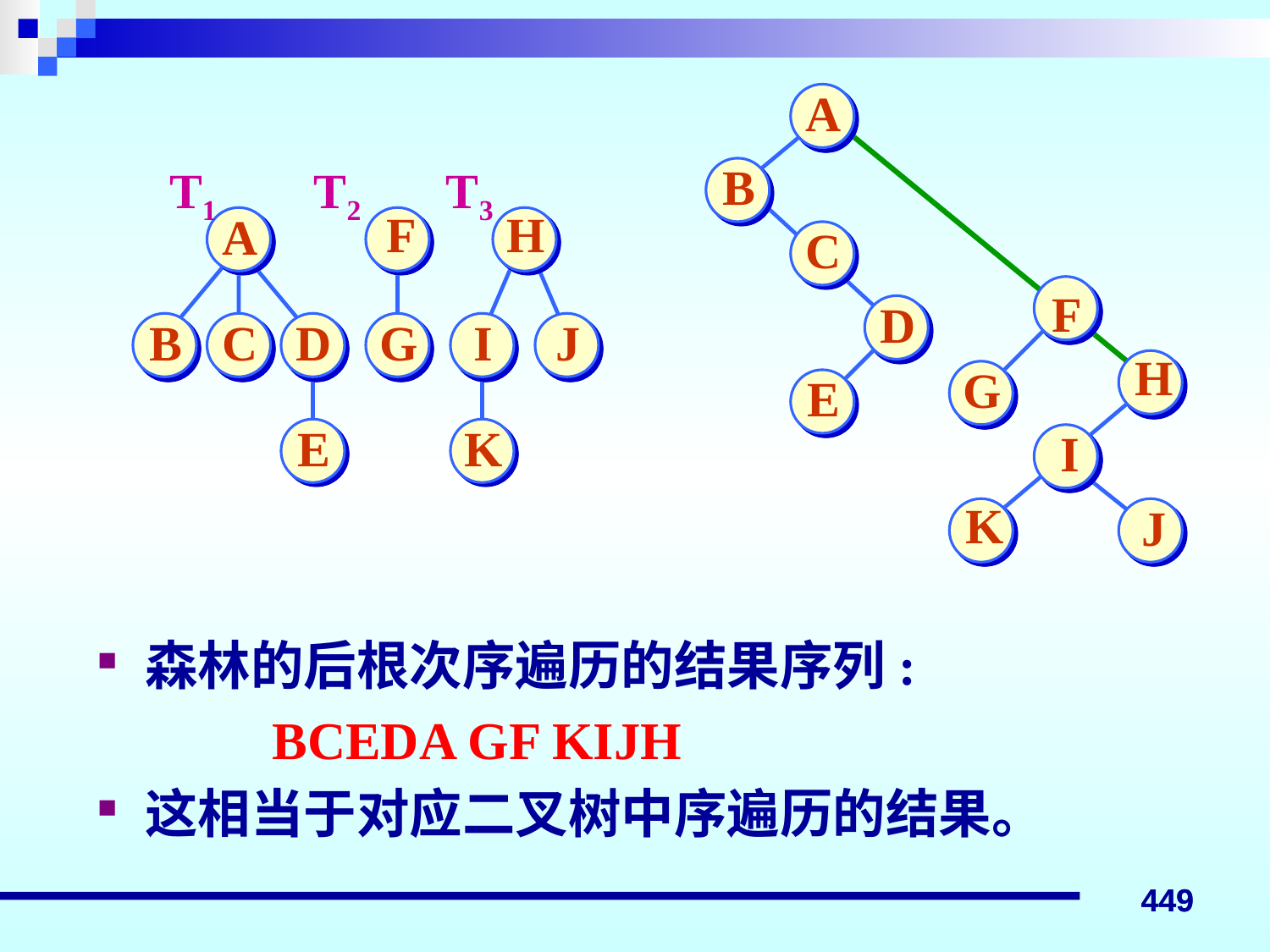

A

B

C

F
D

H

G
E

I

K
J

T1        T2       T3
F
H
A

B
C
D
G
I
J

E
K

森林的后根次序遍历的结果序列:
		BCEDA GF KIJH
这相当于对应二叉树中序遍历的结果。
449
449